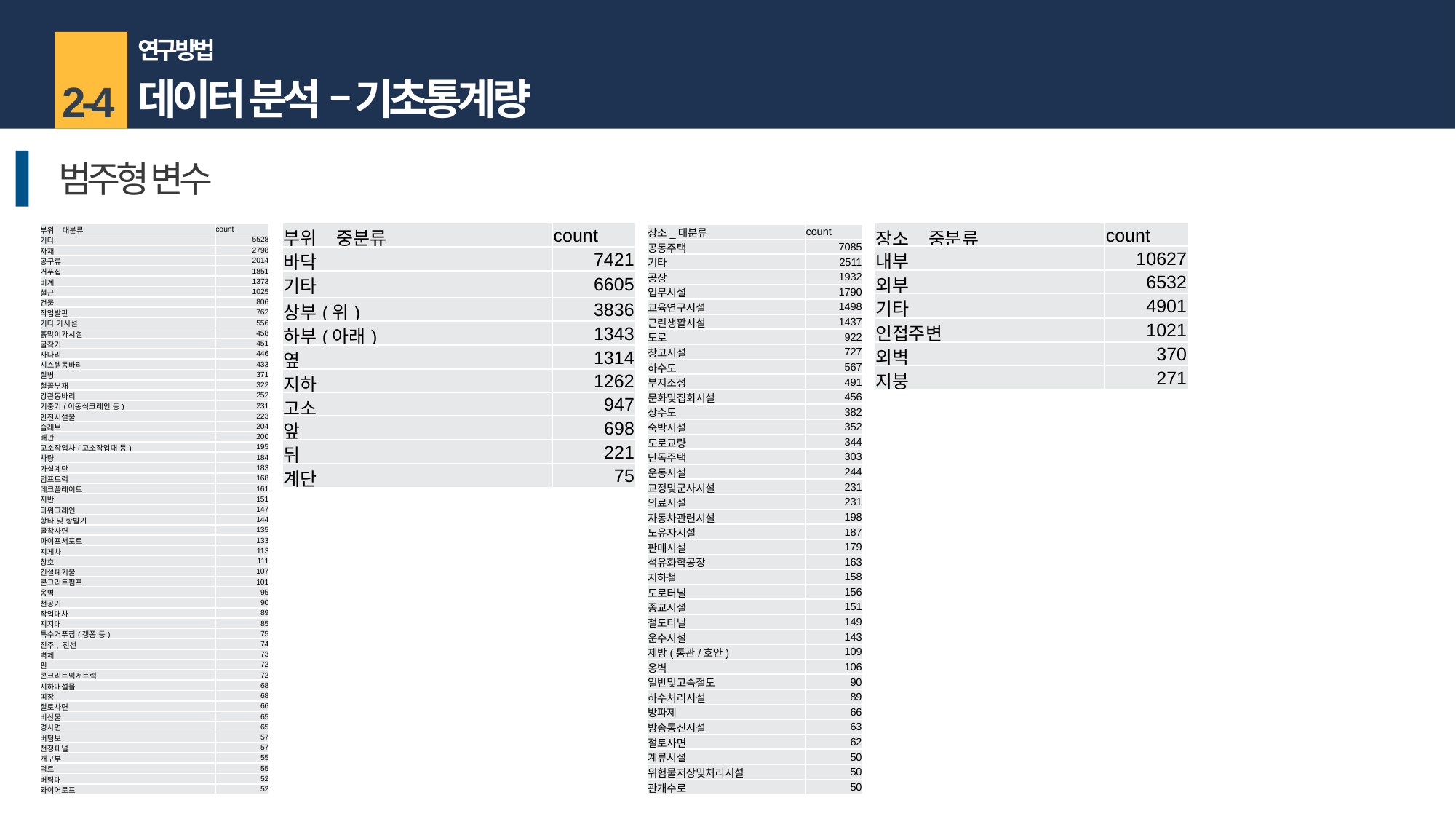

연구 방법

데이터 분석 – 기초통계량
2-4

범주형 변수
| 부위\_중분류 | count |
| --- | --- |
| 바닥 | 7421 |
| 기타 | 6605 |
| 상부(위) | 3836 |
| 하부(아래) | 1343 |
| 옆 | 1314 |
| 지하 | 1262 |
| 고소 | 947 |
| 앞 | 698 |
| 뒤 | 221 |
| 계단 | 75 |
| 장소\_중분류 | count |
| --- | --- |
| 내부 | 10627 |
| 외부 | 6532 |
| 기타 | 4901 |
| 인접주변 | 1021 |
| 외벽 | 370 |
| 지붕 | 271 |
| 부위\_대분류 | count |
| --- | --- |
| 기타 | 5528 |
| 자재 | 2798 |
| 공구류 | 2014 |
| 거푸집 | 1851 |
| 비계 | 1373 |
| 철근 | 1025 |
| 건물 | 806 |
| 작업발판 | 762 |
| 기타 가시설 | 556 |
| 흙막이가시설 | 458 |
| 굴착기 | 451 |
| 사다리 | 446 |
| 시스템동바리 | 433 |
| 질병 | 371 |
| 철골부재 | 322 |
| 강관동바리 | 252 |
| 기중기(이동식크레인 등) | 231 |
| 안전시설물 | 223 |
| 슬래브 | 204 |
| 배관 | 200 |
| 고소작업차(고소작업대 등) | 195 |
| 차량 | 184 |
| 가설계단 | 183 |
| 덤프트럭 | 168 |
| 데크플레이트 | 161 |
| 지반 | 151 |
| 타워크레인 | 147 |
| 항타 및 항발기 | 144 |
| 굴착사면 | 135 |
| 파이프서포트 | 133 |
| 지게차 | 113 |
| 창호 | 111 |
| 건설폐기물 | 107 |
| 콘크리트펌프 | 101 |
| 옹벽 | 95 |
| 천공기 | 90 |
| 작업대차 | 89 |
| 지지대 | 85 |
| 특수거푸집(갱폼 등) | 75 |
| 전주, 전선 | 74 |
| 벽체 | 73 |
| 핀 | 72 |
| 콘크리트믹서트럭 | 72 |
| 지하매설물 | 68 |
| 띠장 | 68 |
| 절토사면 | 66 |
| 비산물 | 65 |
| 경사면 | 65 |
| 버팀보 | 57 |
| 천정패널 | 57 |
| 개구부 | 55 |
| 덕트 | 55 |
| 버팀대 | 52 |
| 와이어로프 | 52 |
| 장소\_대분류 | count |
| --- | --- |
| 공동주택 | 7085 |
| 기타 | 2511 |
| 공장 | 1932 |
| 업무시설 | 1790 |
| 교육연구시설 | 1498 |
| 근린생활시설 | 1437 |
| 도로 | 922 |
| 창고시설 | 727 |
| 하수도 | 567 |
| 부지조성 | 491 |
| 문화및집회시설 | 456 |
| 상수도 | 382 |
| 숙박시설 | 352 |
| 도로교량 | 344 |
| 단독주택 | 303 |
| 운동시설 | 244 |
| 교정및군사시설 | 231 |
| 의료시설 | 231 |
| 자동차관련시설 | 198 |
| 노유자시설 | 187 |
| 판매시설 | 179 |
| 석유화학공장 | 163 |
| 지하철 | 158 |
| 도로터널 | 156 |
| 종교시설 | 151 |
| 철도터널 | 149 |
| 운수시설 | 143 |
| 제방(통관/호안) | 109 |
| 옹벽 | 106 |
| 일반및고속철도 | 90 |
| 하수처리시설 | 89 |
| 방파제 | 66 |
| 방송통신시설 | 63 |
| 절토사면 | 62 |
| 계류시설 | 50 |
| 위험물저장및처리시설 | 50 |
| 관개수로 | 50 |